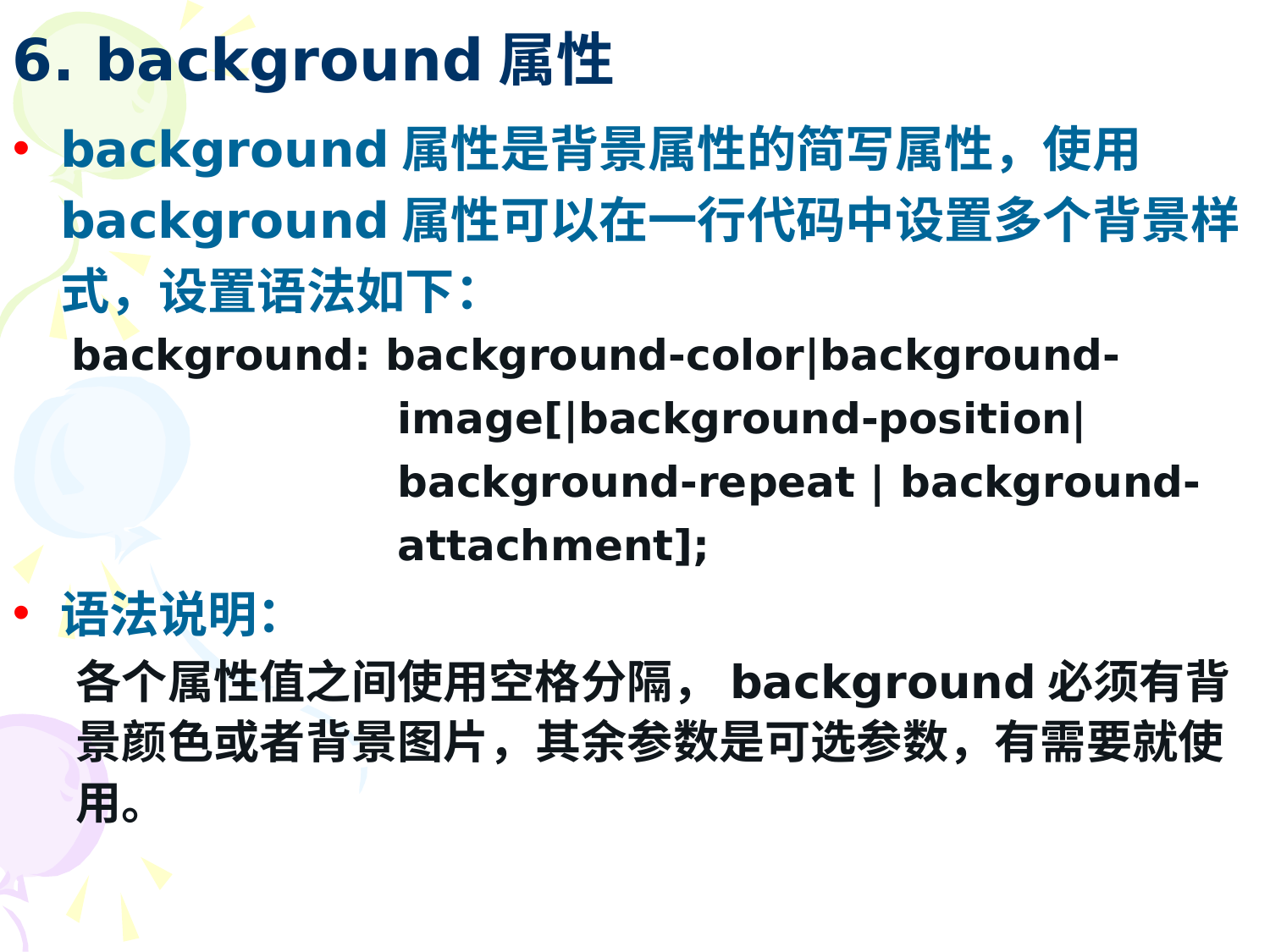

# 6. background属性
background属性是背景属性的简写属性，使用background属性可以在一行代码中设置多个背景样式，设置语法如下：
    background: background-color|background-
                          image[|background-position|
                          background-repeat | background-
                          attachment];
语法说明：
各个属性值之间使用空格分隔，background必须有背景颜色或者背景图片，其余参数是可选参数，有需要就使用。